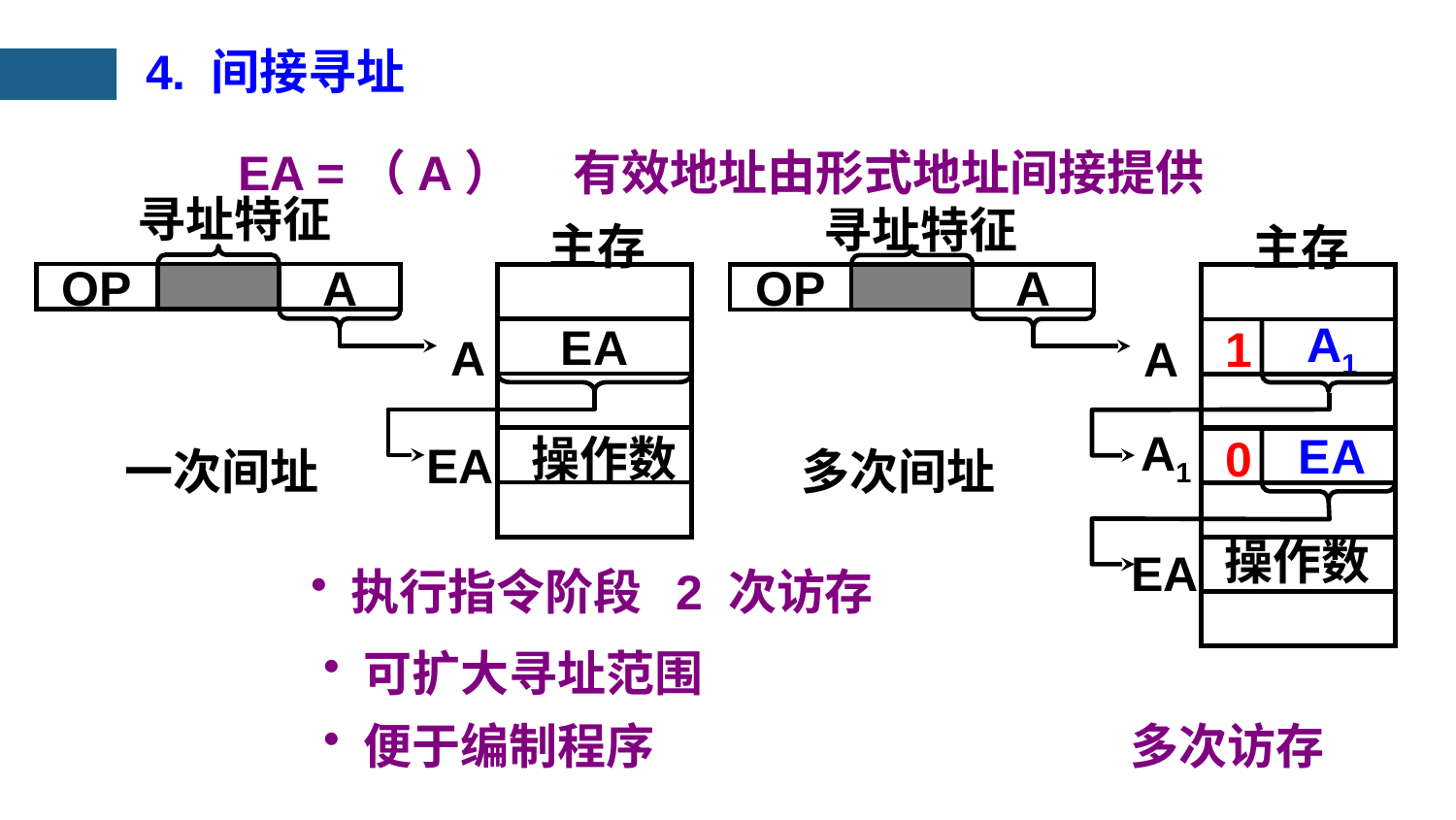

4. 间接寻址
EA =（A）
有效地址由形式地址间接提供
寻址特征
寻址特征

主存

EA

主存

1

     A1

0
     EA

OP

A
OP

A

A
A

A1
操作数

EA
一次间址
多次间址

操作数
EA
 执行指令阶段  2 次访存
 可扩大寻址范围
 便于编制程序
多次访存